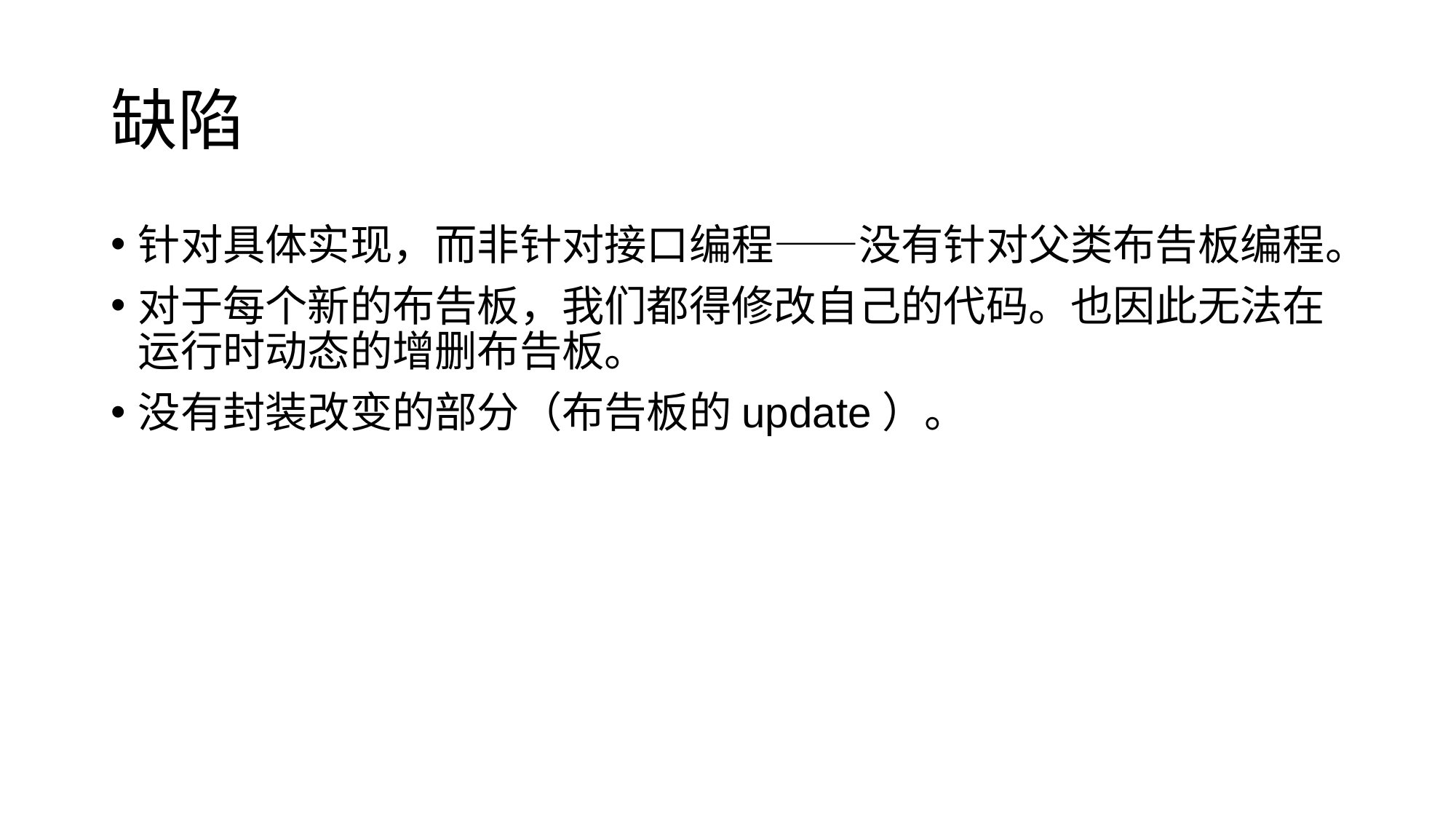

# 缺陷
针对具体实现，而非针对接口编程——没有针对父类布告板编程。
对于每个新的布告板，我们都得修改自己的代码。也因此无法在运行时动态的增删布告板。
没有封装改变的部分（布告板的update）。